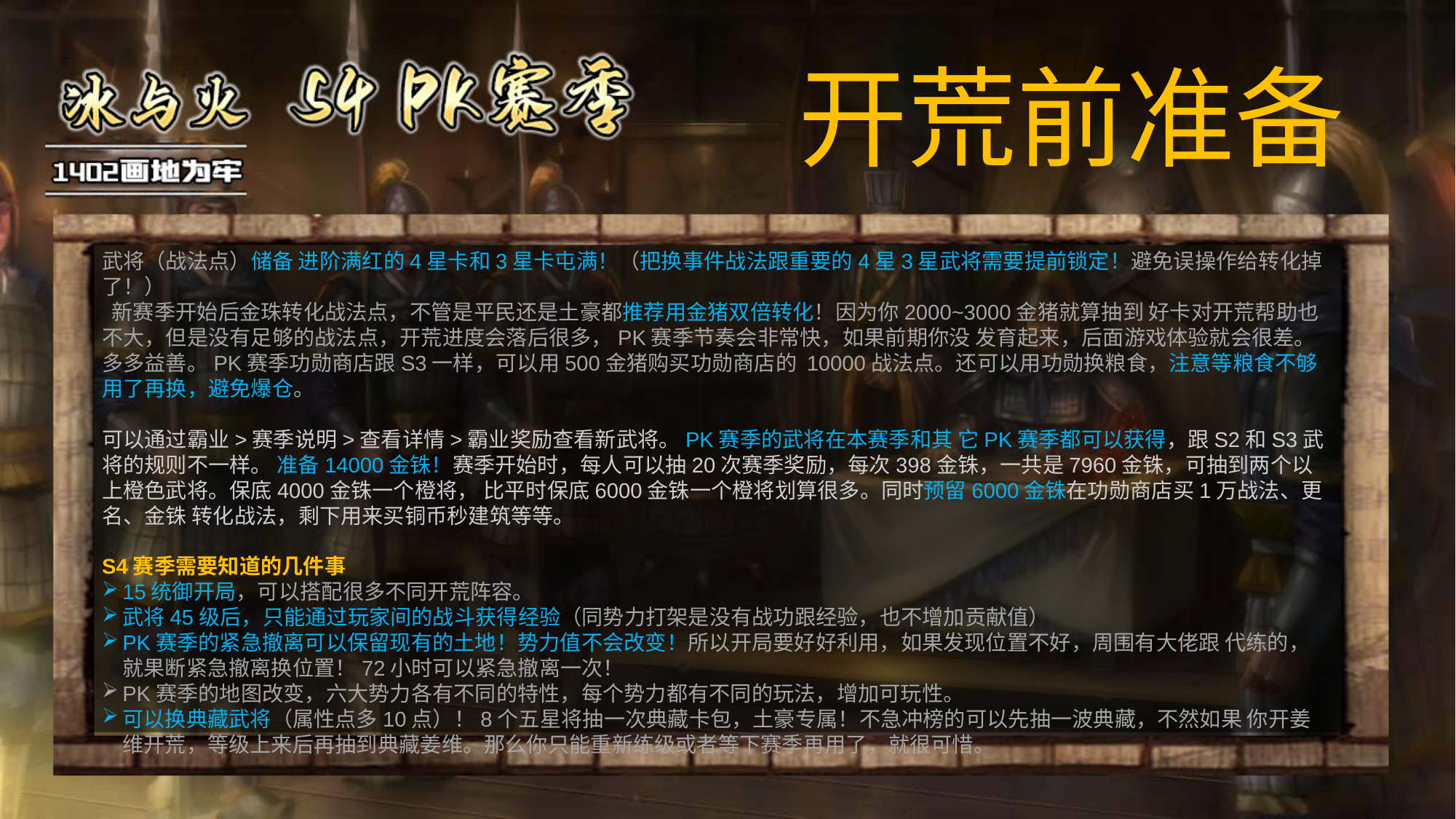

# 开荒前准备
武将（战法点）储备 进阶满红的4星卡和3星卡屯满！（把换事件战法跟重要的4星3星武将需要提前锁定！避免误操作给转化掉了！）
 新赛季开始后金珠转化战法点，不管是平民还是土豪都推荐用金猪双倍转化！因为你2000~3000金猪就算抽到 好卡对开荒帮助也不大，但是没有足够的战法点，开荒进度会落后很多，PK赛季节奏会非常快，如果前期你没 发育起来，后面游戏体验就会很差。多多益善。PK赛季功勋商店跟S3一样，可以用500金猪购买功勋商店的 10000战法点。还可以用功勋换粮食，注意等粮食不够用了再换，避免爆仓。

可以通过霸业>赛季说明>查看详情>霸业奖励查看新武将。PK赛季的武将在本赛季和其 它PK赛季都可以获得，跟S2和S3武将的规则不一样。 准备14000金铢！赛季开始时，每人可以抽20次赛季奖励，每次398金铢，一共是7960金铢，可抽到两个以上橙色武将。保底4000金铢一个橙将， 比平时保底6000金铢一个橙将划算很多。同时预留6000金铢在功勋商店买1万战法、更名、金铢 转化战法，剩下用来买铜币秒建筑等等。

S4赛季需要知道的几件事
15统御开局，可以搭配很多不同开荒阵容。
武将45级后，只能通过玩家间的战斗获得经验（同势力打架是没有战功跟经验，也不增加贡献值）
PK赛季的紧急撤离可以保留现有的土地！势力值不会改变！所以开局要好好利用，如果发现位置不好，周围有大佬跟 代练的，就果断紧急撤离换位置！72小时可以紧急撤离一次！
PK赛季的地图改变，六大势力各有不同的特性，每个势力都有不同的玩法，增加可玩性。
可以换典藏武将（属性点多10点）！8个五星将抽一次典藏卡包，土豪专属！不急冲榜的可以先抽一波典藏，不然如果 你开姜维开荒，等级上来后再抽到典藏姜维。那么你只能重新练级或者等下赛季再用了，就很可惜。